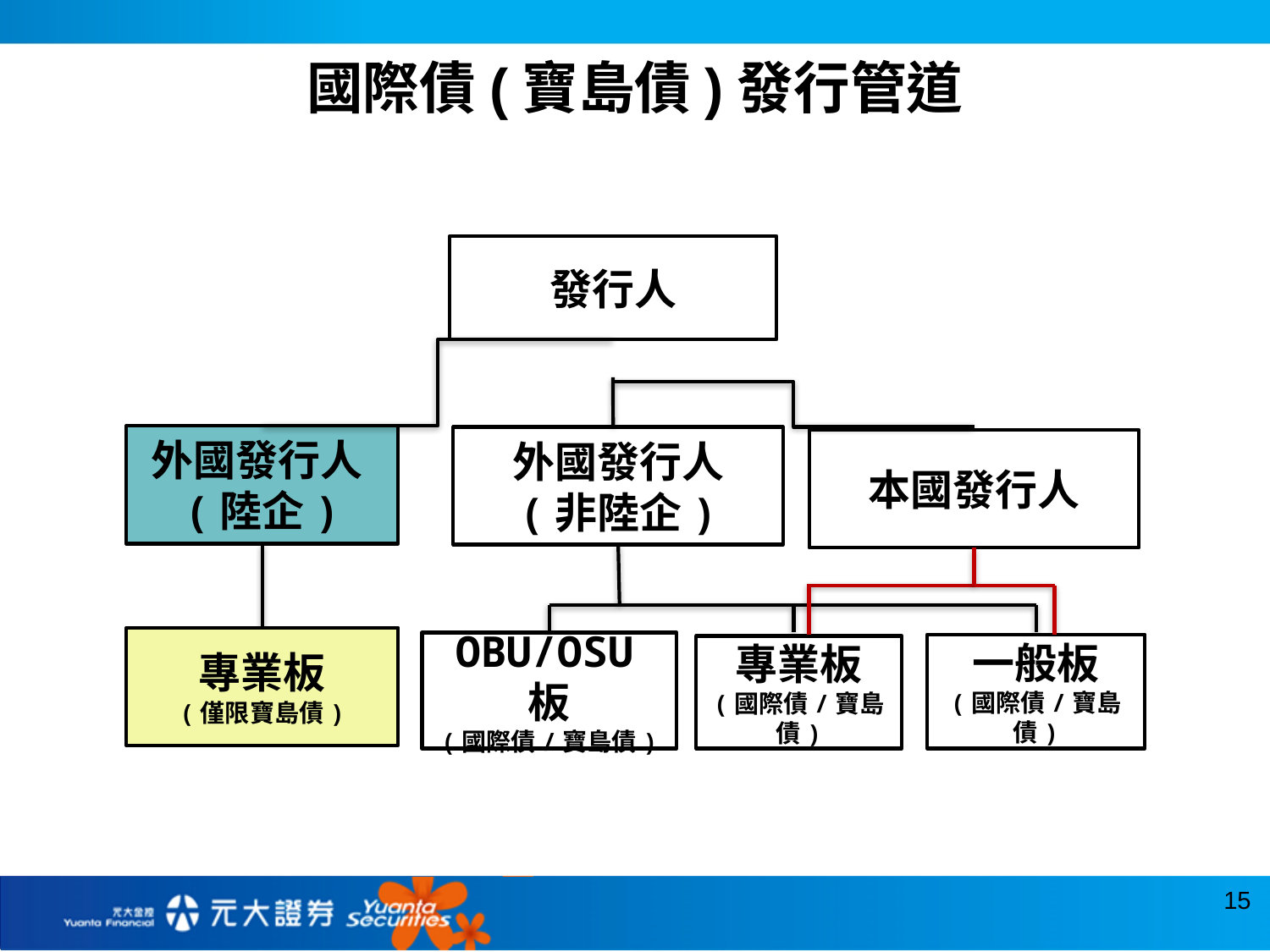

國際債(寶島債)發行管道
發行人
外國發行人(陸企)
外國發行人
(非陸企)
本國發行人
專業板
(僅限寶島債)

OBU/OSU板
(國際債/寶島債)

一般板
(國際債/寶島債)

專業板
(國際債/寶島債)